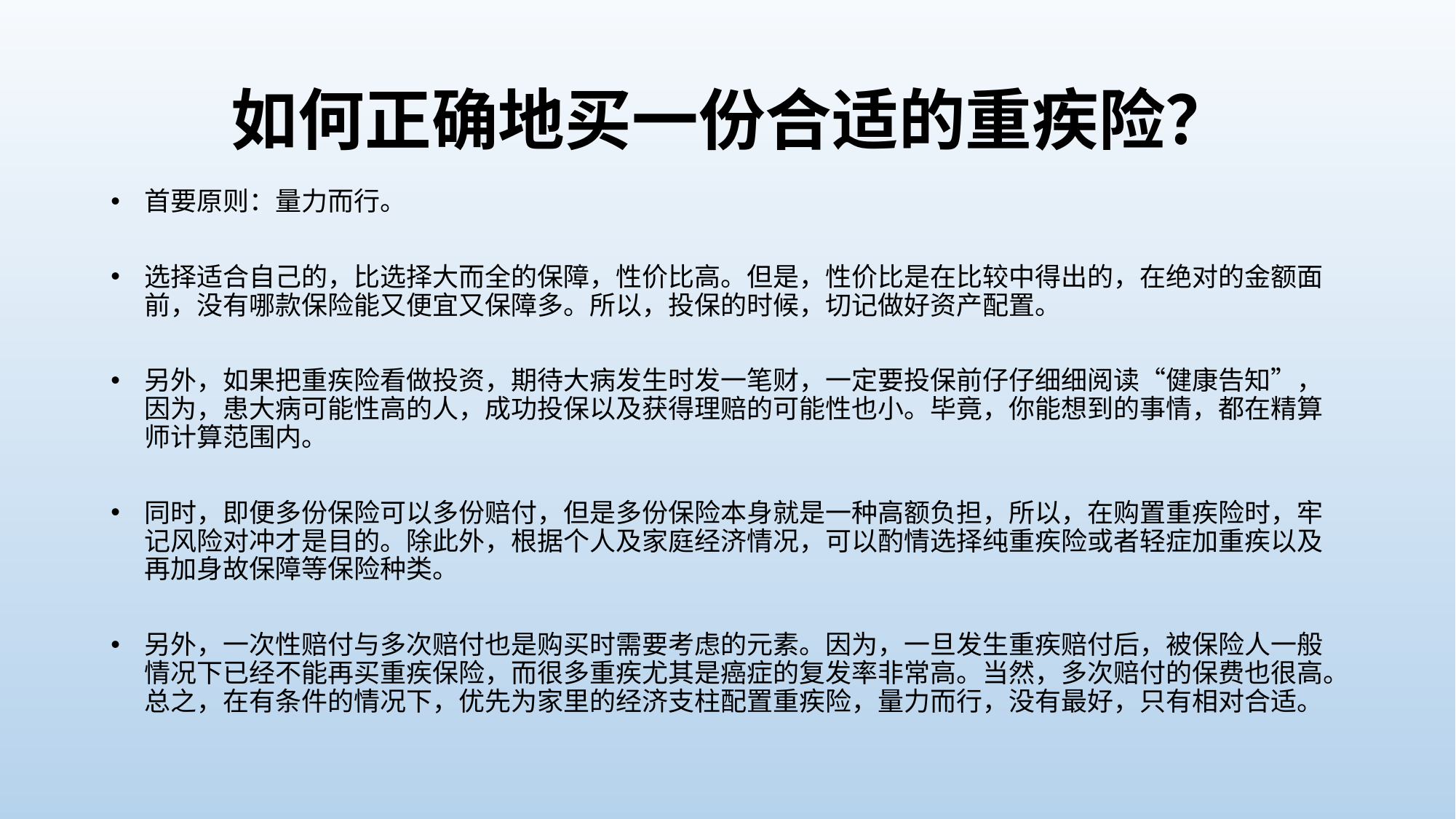

# 如何正确地买一份合适的重疾险？
首要原则：量力而行。

选择适合自己的，比选择大而全的保障，性价比高。但是，性价比是在比较中得出的，在绝对的金额面前，没有哪款保险能又便宜又保障多。所以，投保的时候，切记做好资产配置。

另外，如果把重疾险看做投资，期待大病发生时发一笔财，一定要投保前仔仔细细阅读“健康告知”，因为，患大病可能性高的人，成功投保以及获得理赔的可能性也小。毕竟，你能想到的事情，都在精算师计算范围内。

同时，即便多份保险可以多份赔付，但是多份保险本身就是一种高额负担，所以，在购置重疾险时，牢记风险对冲才是目的。除此外，根据个人及家庭经济情况，可以酌情选择纯重疾险或者轻症加重疾以及再加身故保障等保险种类。

另外，一次性赔付与多次赔付也是购买时需要考虑的元素。因为，一旦发生重疾赔付后，被保险人一般情况下已经不能再买重疾保险，而很多重疾尤其是癌症的复发率非常高。当然，多次赔付的保费也很高。总之，在有条件的情况下，优先为家里的经济支柱配置重疾险，量力而行，没有最好，只有相对合适。